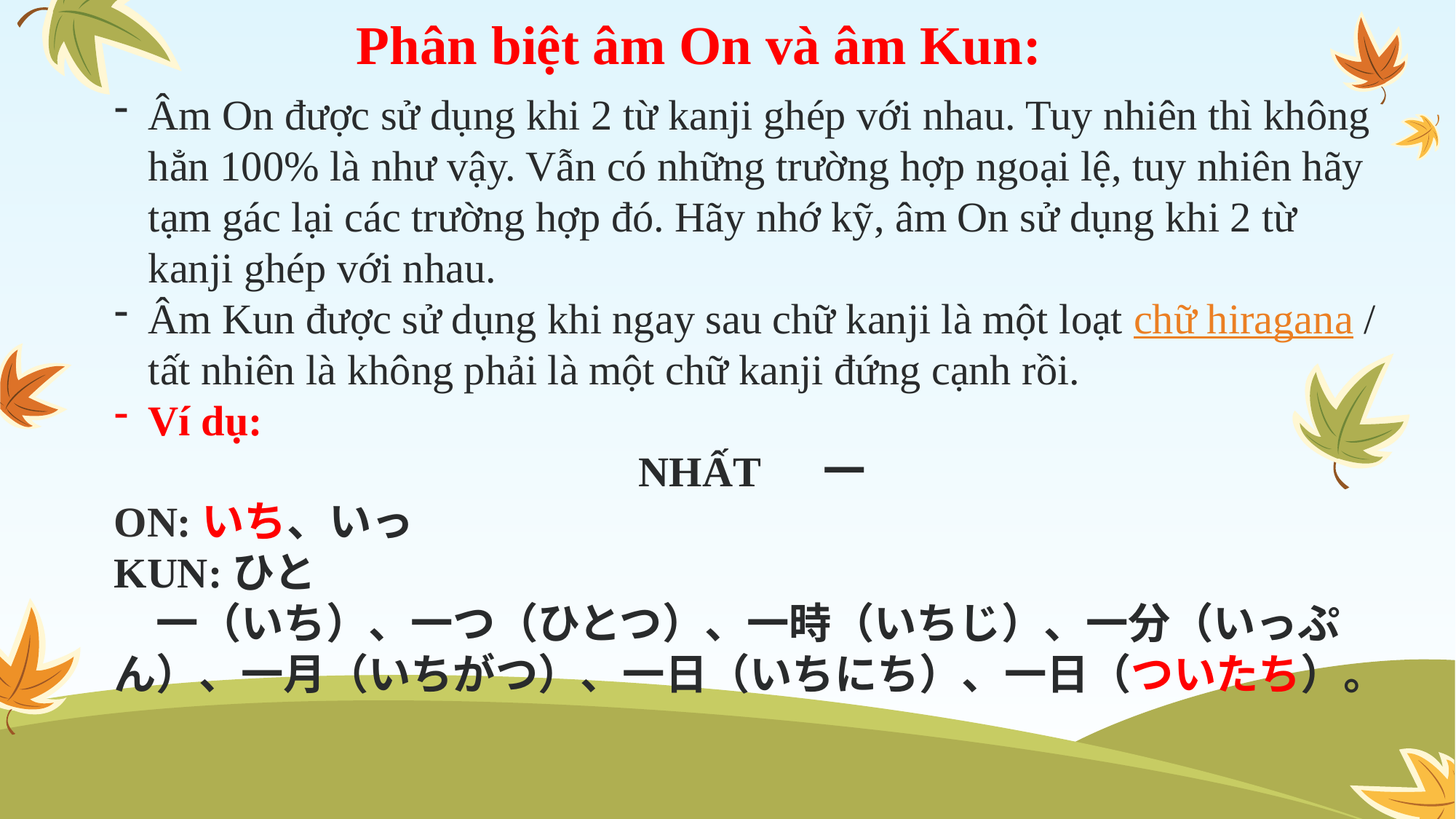

Phân biệt âm On và âm Kun:
Âm On được sử dụng khi 2 từ kanji ghép với nhau. Tuy nhiên thì không hẳn 100% là như vậy. Vẫn có những trường hợp ngoại lệ, tuy nhiên hãy tạm gác lại các trường hợp đó. Hãy nhớ kỹ, âm On sử dụng khi 2 từ kanji ghép với nhau.
Âm Kun được sử dụng khi ngay sau chữ kanji là một loạt chữ hiragana / tất nhiên là không phải là một chữ kanji đứng cạnh rồi.
Ví dụ:
 NHẤT 　一
ON:いち、いっ
KUN:ひと
　一（いち）、一つ（ひとつ）、一時（いちじ）、一分（いっぷん）、一月（いちがつ）、一日（いちにち）、一日（ついたち）。